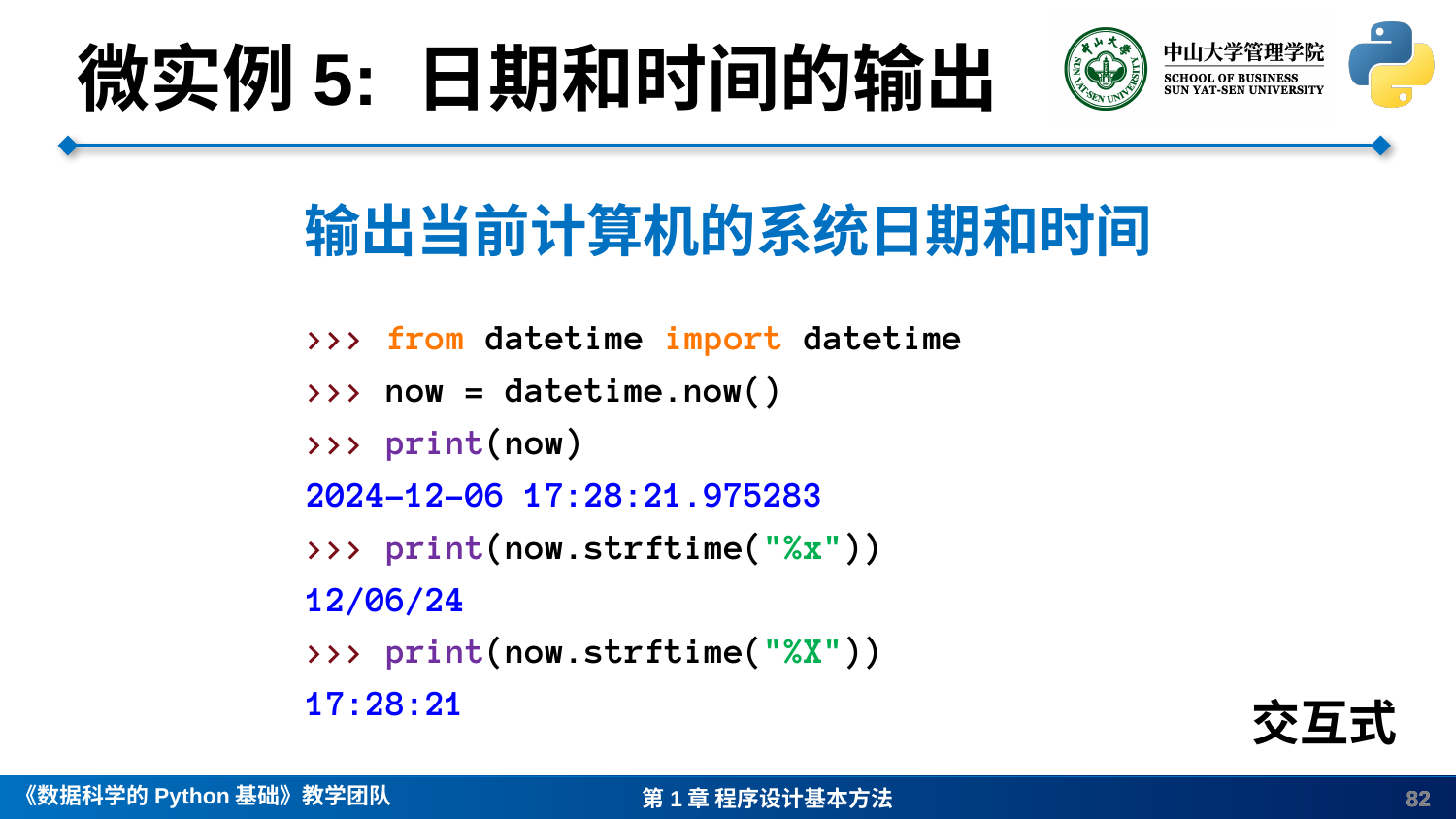

微实例5: 日期和时间的输出
输出当前计算机的系统日期和时间
>>> from datetime import datetime
>>> now = datetime.now()
>>> print(now)
2024-12-06 17:28:21.975283
>>> print(now.strftime("%x"))
12/06/24
>>> print(now.strftime("%X"))
17:28:21
交互式
82